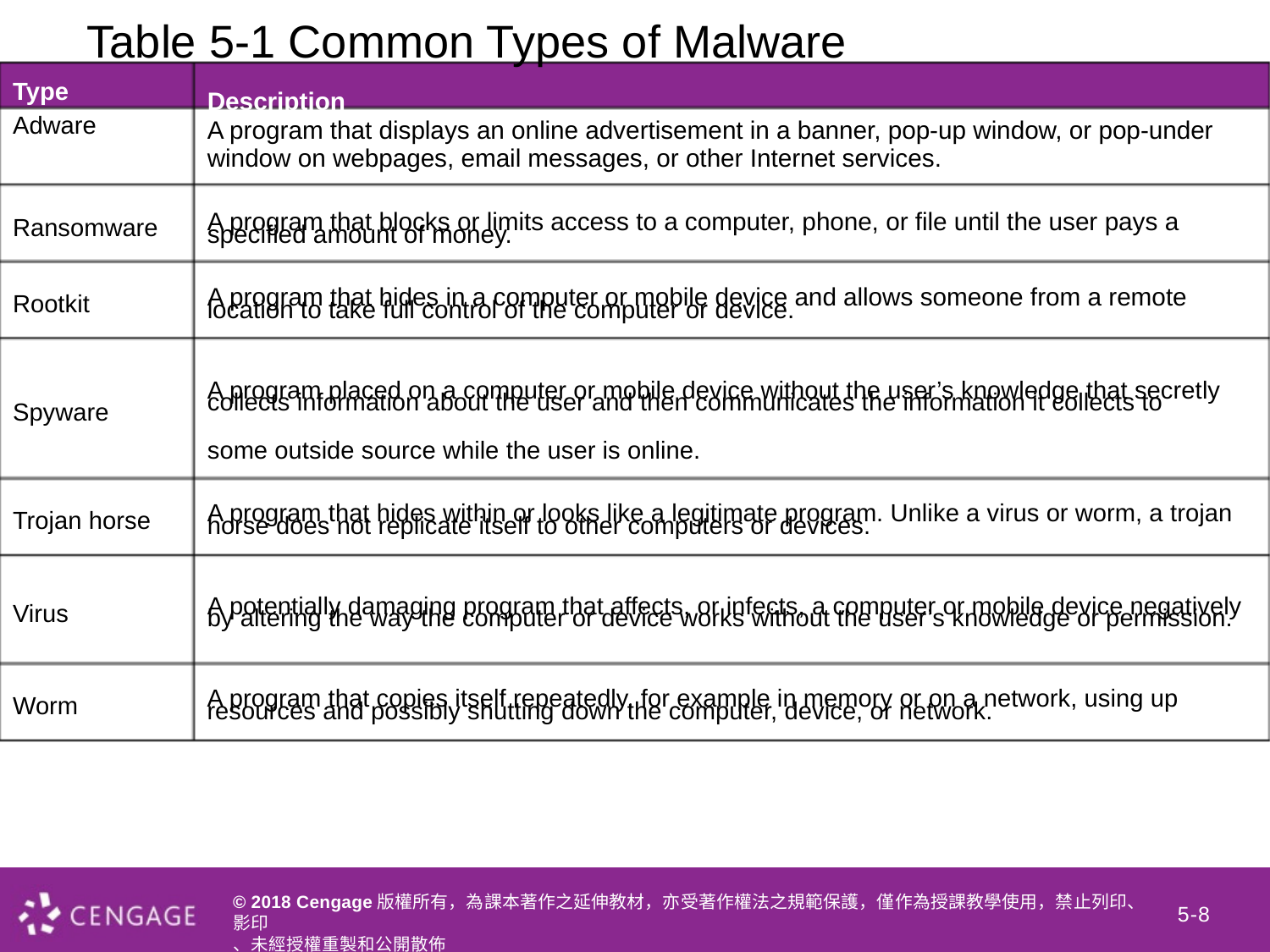

Table 5-1 Common Types of Malware

Type Adware
Description
A program that displays an online advertisement in a banner, pop-up window, or pop-under window on webpages, email messages, or other Internet services.
A program that blocks or limits access to a computer, phone, or file until the user pays a
specified amount of money.
A program that hides in a computer or mobile device and allows someone from a remote
location to take full control of the computer or device.
Ransomware
Rootkit
A program placed on a computer or mobile device without the user’s knowledge that secretly
collects information about the user and then communicates the information it collects to
some outside source while the user is online.
Spyware
A program that hides within or looks like a legitimate program. Unlike a virus or worm, a trojan
horse does not replicate itself to other computers or devices.
Trojan horse
A potentially damaging program that affects, or infects, a computer or mobile device negatively
by altering the way the computer or device works without the user’s knowledge or permission.
Virus
A program that copies itself repeatedly, for example in memory or on a network, using up
resources and possibly shutting down the computer, device, or network.
Worm

© 2018 Cengage版權所有，為課本著作之延伸教材，亦受著作權法之規範保護，僅作為授課教學使用，禁止列印、影印
、未經授權重製和公開散佈
5-8